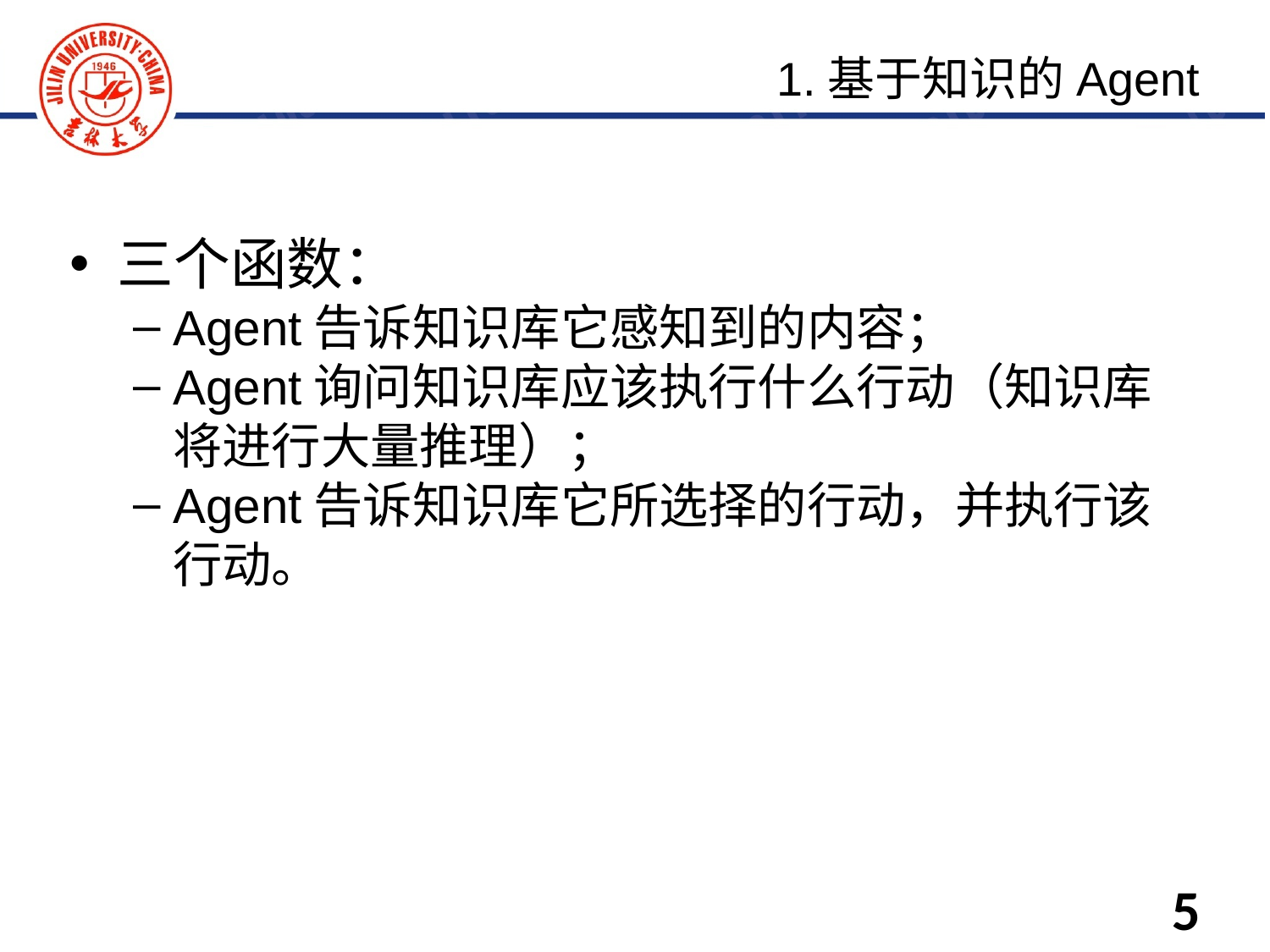

三个函数：
Agent告诉知识库它感知到的内容；
Agent询问知识库应该执行什么行动（知识库将进行大量推理）；
Agent告诉知识库它所选择的行动，并执行该行动。
1.基于知识的Agent
5